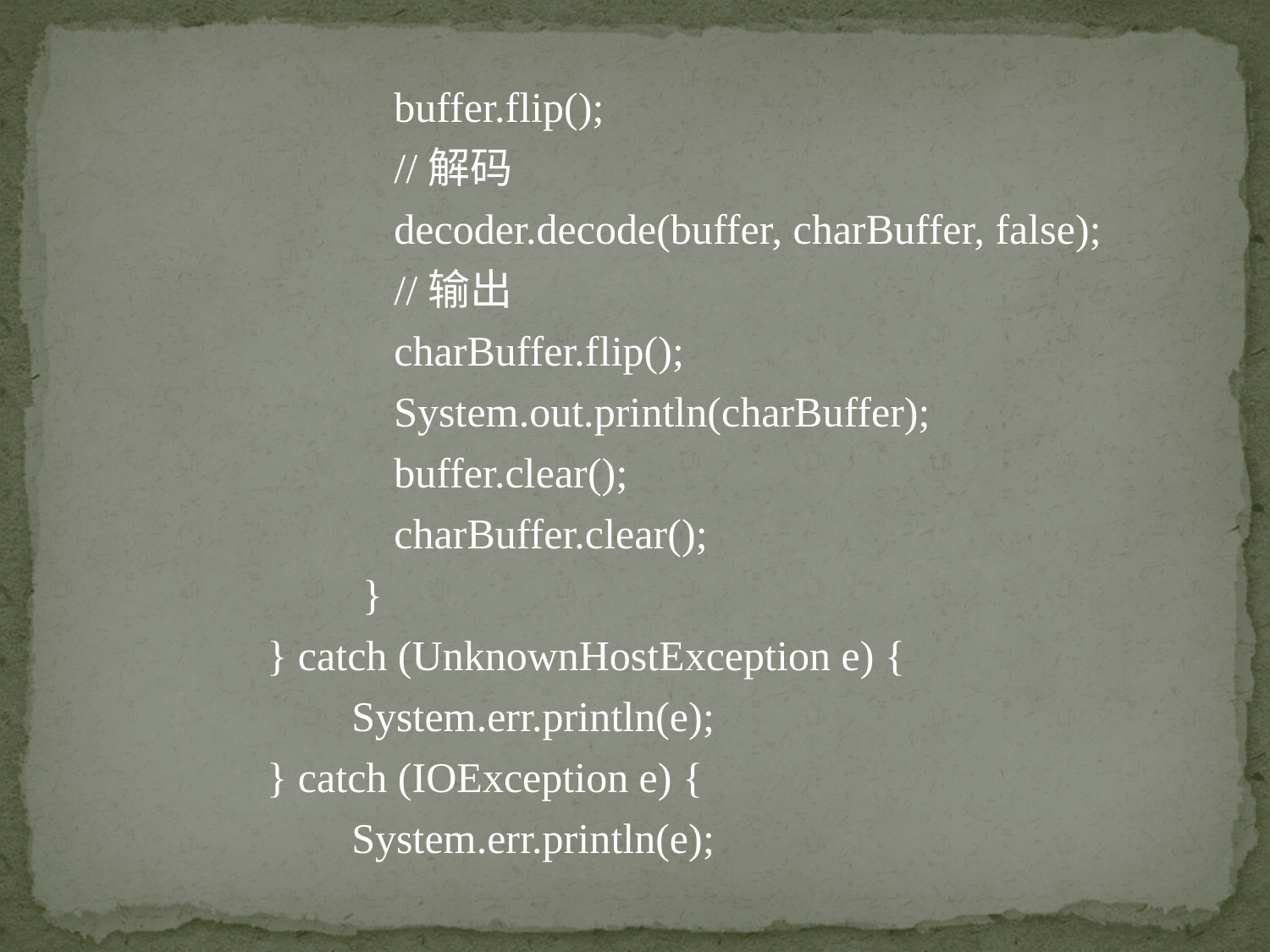

buffer.flip();
		//解码
		decoder.decode(buffer, charBuffer, false);
		//输出
		charBuffer.flip();
		System.out.println(charBuffer);
		buffer.clear();
		charBuffer.clear();
	         }
	} catch (UnknownHostException e) {
	        System.err.println(e);
	} catch (IOException e) {
	        System.err.println(e);